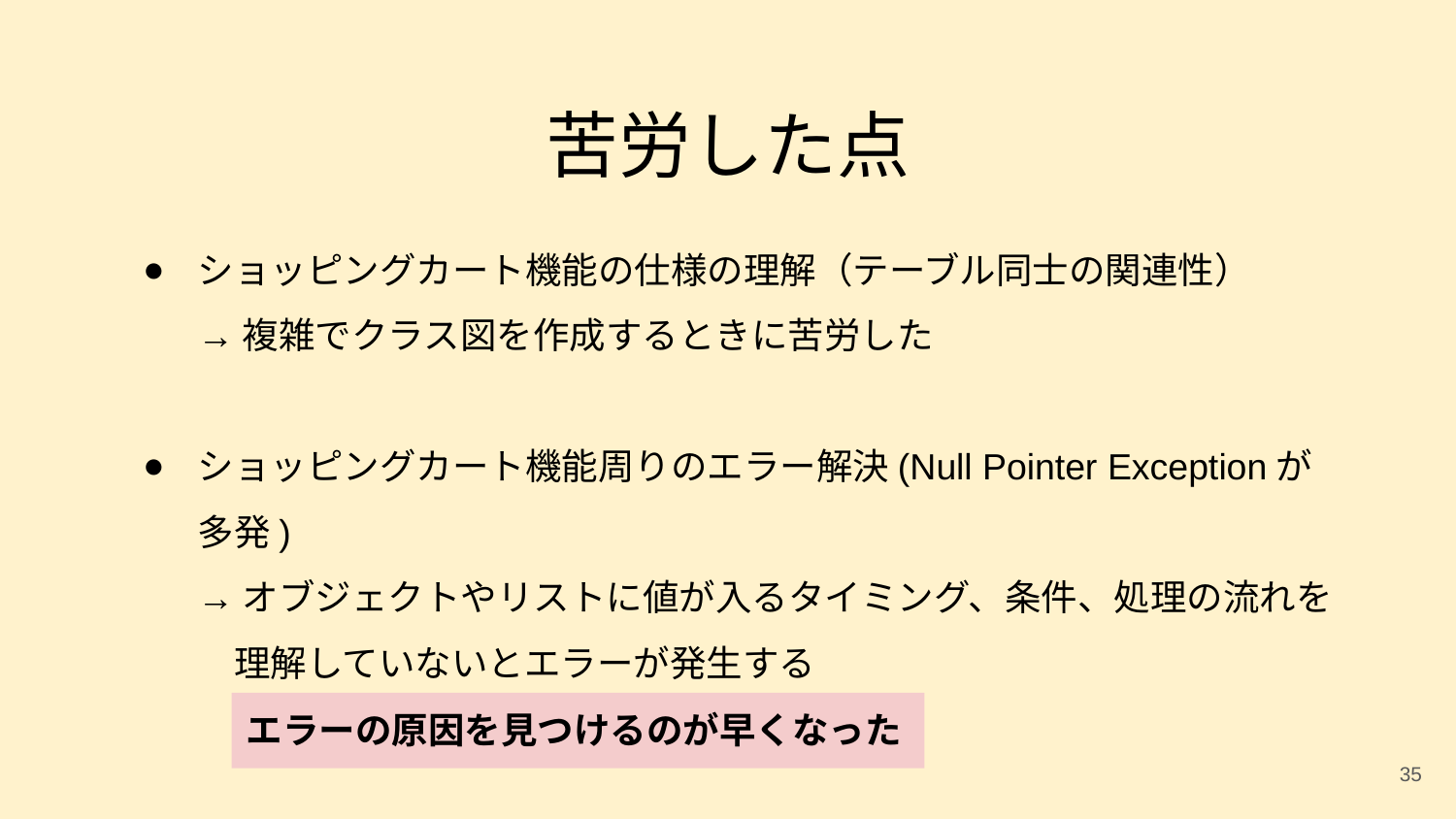

# 苦労した点
ショッピングカート機能の仕様の理解（テーブル同士の関連性）
→複雑でクラス図を作成するときに苦労した

ショッピングカート機能周りのエラー解決(Null Pointer Exceptionが多発)
→オブジェクトやリストに値が入るタイミング、条件、処理の流れを　理解していないとエラーが発生する
エラーの原因を見つけるのが早くなった
35